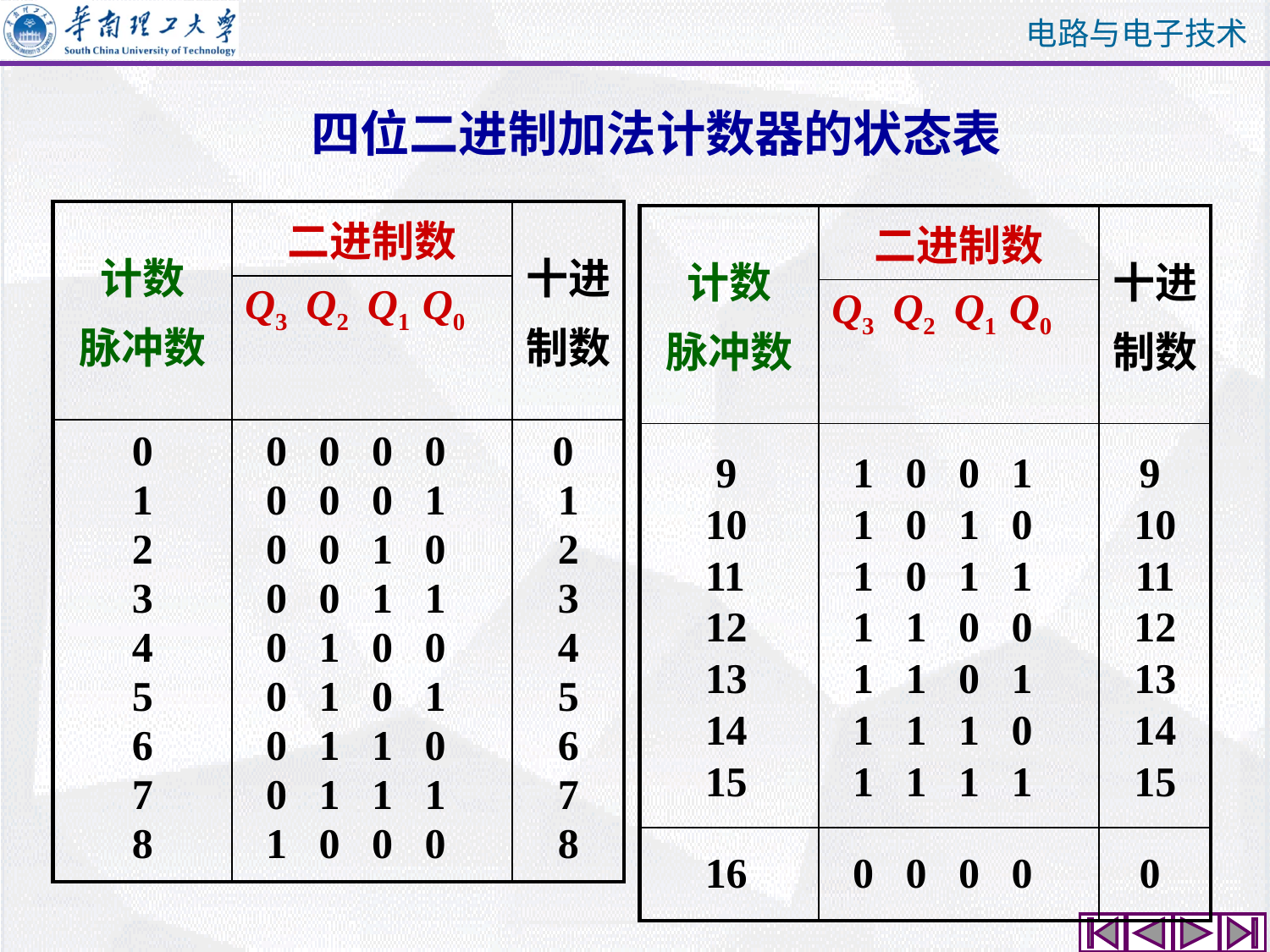

四位二进制加法计数器的状态表
| 计数 脉冲数 | 二进制数 | 十进 制数 |
| --- | --- | --- |
|  | Q3 Q2 Q1 Q0 |  |
| 0 1 2 3 4 5 6 7 8 | 0 0 0 0 0 0 0 1 0 0 1 0 0 0 1 1 0 1 0 0 0 1 0 1 0 1 1 0 0 1 1 1 1 0 0 0 | 0 1 2 3 4 5 6 7 8 |
| 计数 脉冲数 | 二进制数 | 十进 制数 |
| --- | --- | --- |
|  | Q3 Q2 Q1 Q0 |  |
| 9 10 11 12 13 14 15 | 1 0 0 1 1 0 1 0 1 0 1 1 1 1 0 0 1 1 0 1 1 1 1 0 1 1 1 1 | 9 10 11 12 13 14 15 |
| 16 | 0 0 0 0 | 0 |